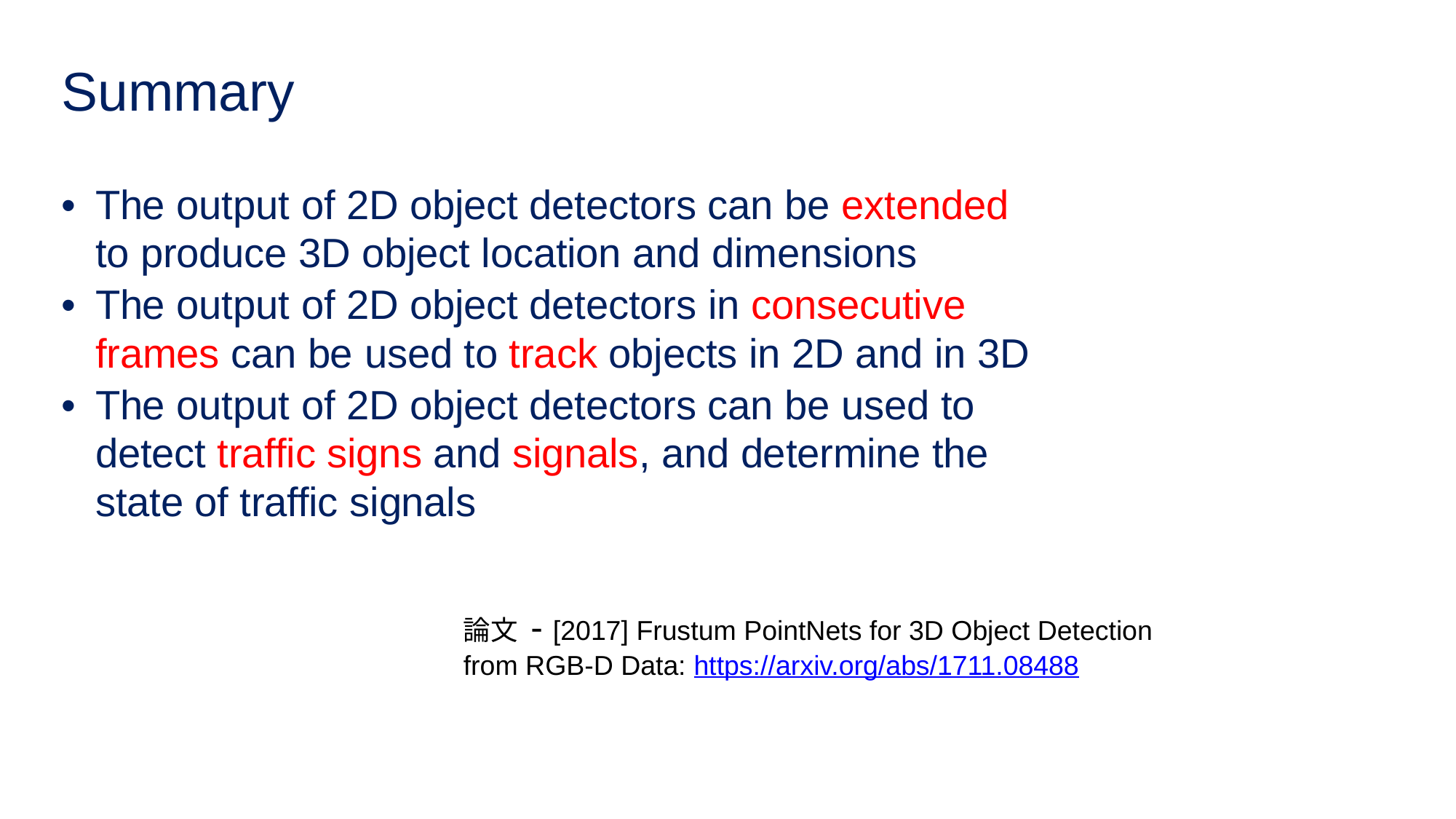

Summary
• The output of 2D object detectors can be extended
to produce 3D object location and dimensions
• The output of 2D object detectors in consecutive
frames can be used to track objects in 2D and in 3D
• The output of 2D object detectors can be used to
detect traffic signs and signals, and determine the
state of traffic signals
論⽂ - [2017] Frustum PointNets for 3D Object Detection from RGB-D Data: https://arxiv.org/abs/1711.08488